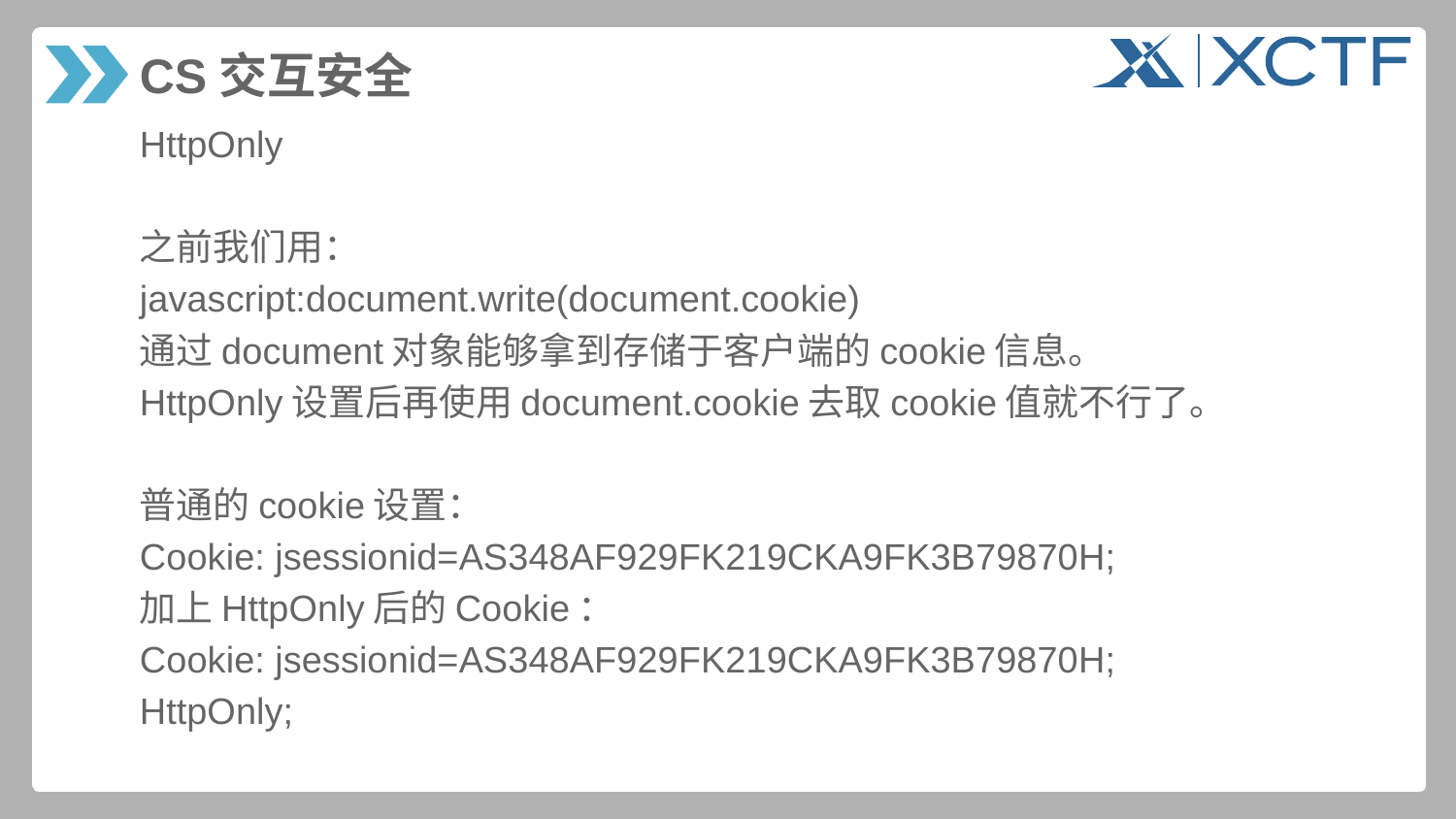

# CS交互安全
HttpOnly

之前我们用：
javascript:document.write(document.cookie)
通过document对象能够拿到存储于客户端的cookie信息。
HttpOnly设置后再使用document.cookie去取cookie值就不行了。

普通的cookie设置：
Cookie: jsessionid=AS348AF929FK219CKA9FK3B79870H;
加上HttpOnly后的Cookie：
Cookie: jsessionid=AS348AF929FK219CKA9FK3B79870H;
HttpOnly;